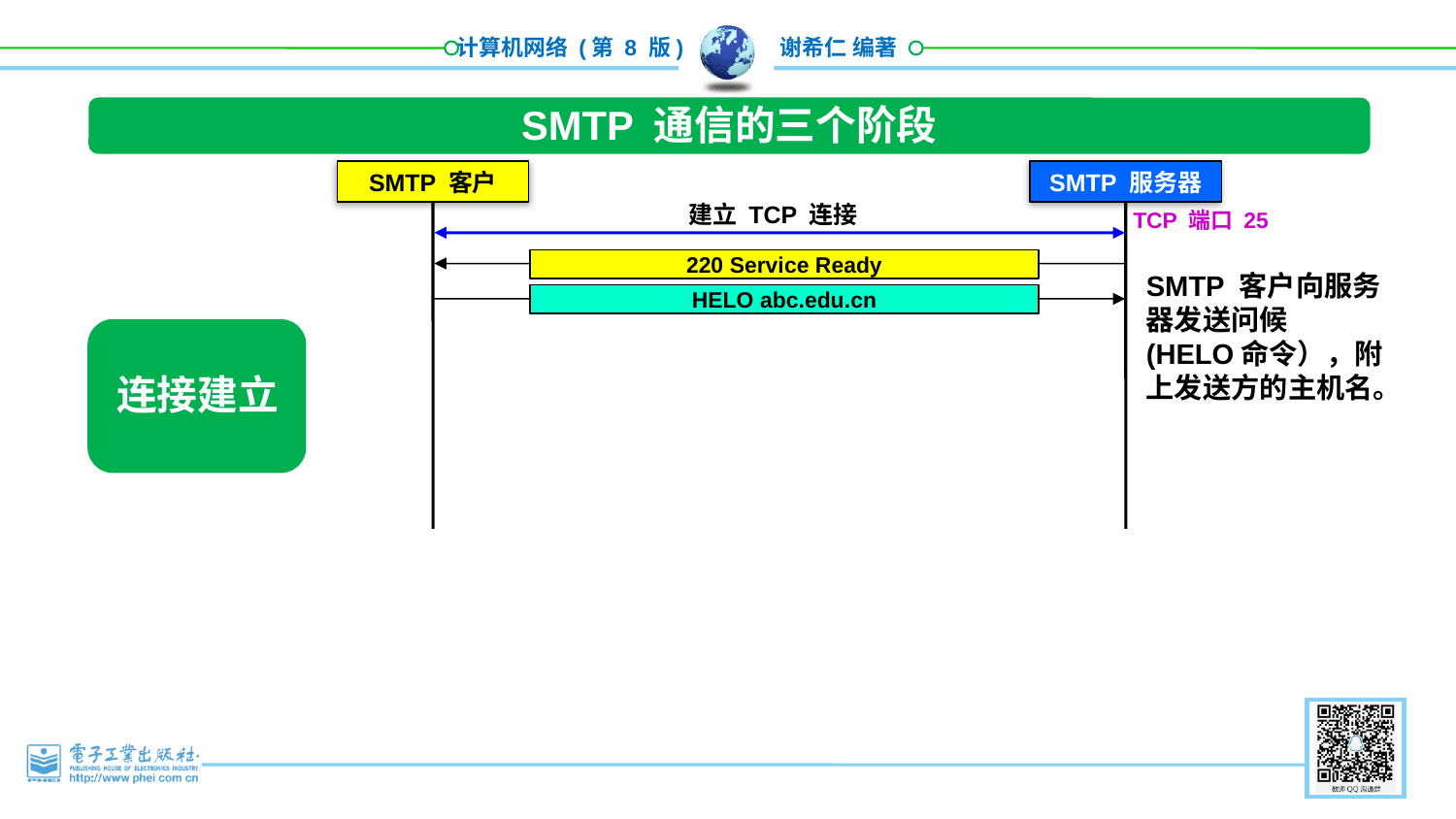

SMTP 通信的三个阶段

SMTP 客户
SMTP 服务器
建立 TCP 连接

TCP 端口 25
220 Service Ready

SMTP 客户向服务器发送问候 (HELO命令），附上发送方的主机名。
HELO abc.edu.cn

连接建立